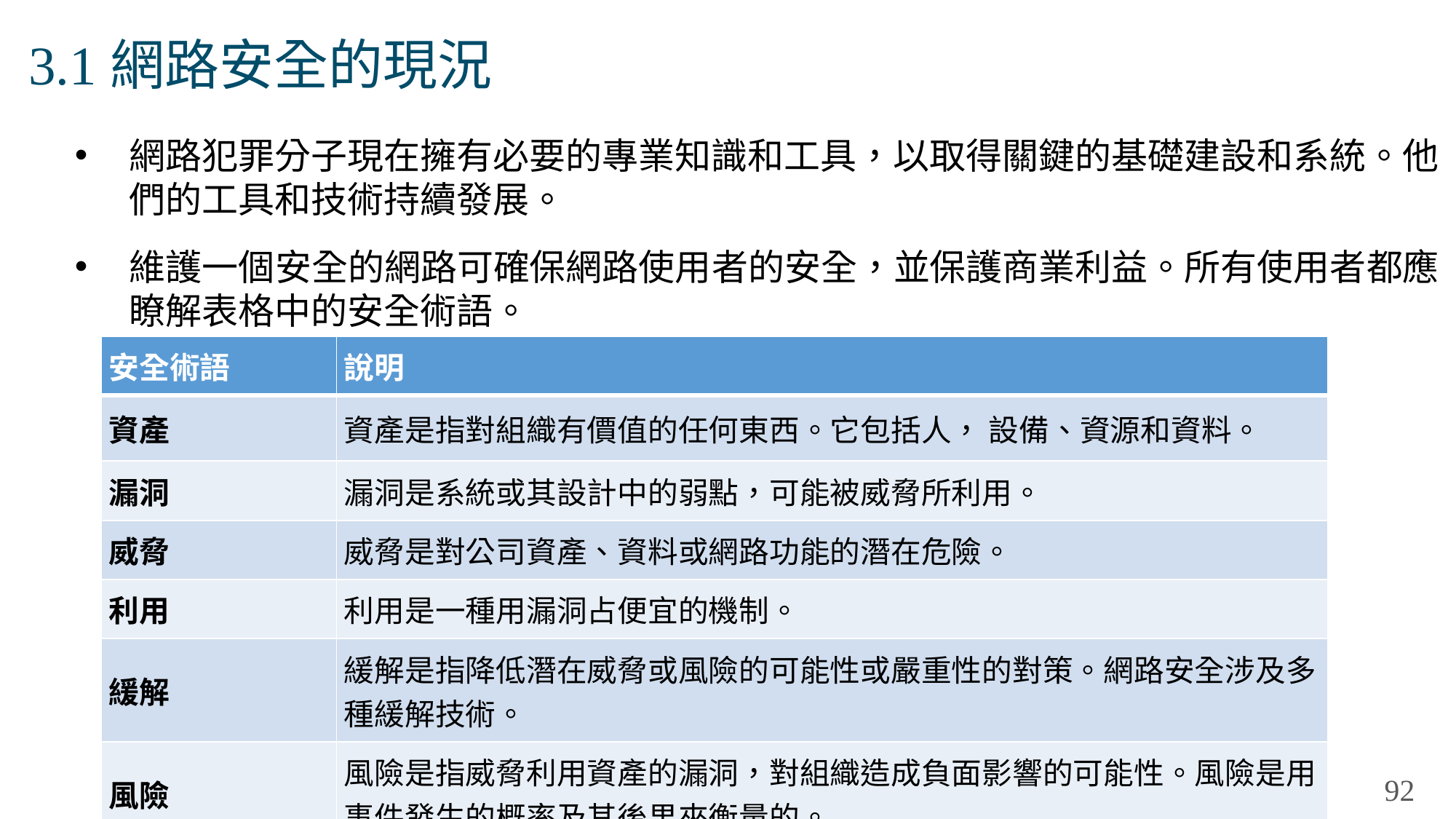

# 3.1網路安全的現況
網路犯罪分子現在擁有必要的專業知識和工具，以取得關鍵的基礎建設和系統。他們的工具和技術持續發展。
維護一個安全的網路可確保網路使用者的安全，並保護商業利益。所有使用者都應瞭解表格中的安全術語。
| 安全術語 | 說明 |
| --- | --- |
| 資產 | 資產是指對組織有價值的任何東西。它包括人， 設備、資源和資料。 |
| 漏洞 | 漏洞是系統或其設計中的弱點，可能被威脅所利用。 |
| 威脅 | 威脅是對公司資產、資料或網路功能的潛在危險。 |
| 利用 | 利用是一種用漏洞占便宜的機制。 |
| 緩解 | 緩解是指降低潛在威脅或風險的可能性或嚴重性的對策。網路安全涉及多種緩解技術。 |
| 風險 | 風險是指威脅利用資產的漏洞，對組織造成負面影響的可能性。風險是用事件發生的概率及其後果來衡量的。 |
92